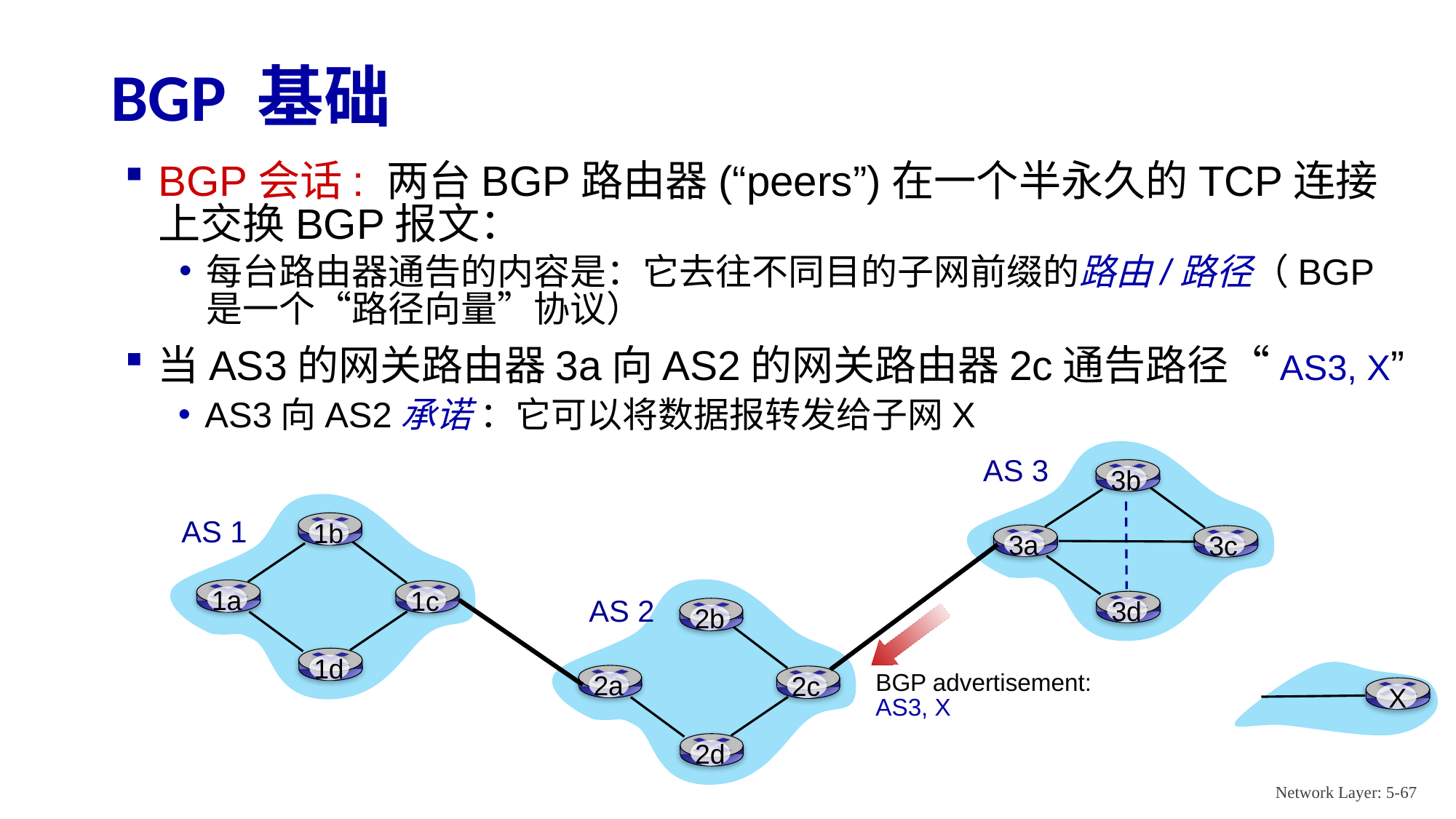

# BGP 基础
BGP会话: 两台BGP路由器(“peers”)在一个半永久的TCP连接上交换BGP报文：
每台路由器通告的内容是：它去往不同目的子网前缀的路由/路径（BGP是一个“路径向量”协议）
当AS3的网关路由器3a向AS2的网关路由器2c通告路径“AS3, X”
AS3向AS2承诺 ：它可以将数据报转发给子网X

AS 3
3b

3a

3c

3d

1b

1a

1c

1d

AS 1

2b

2a

2c

2d

AS 2

BGP advertisement:
AS3, X

  X

Network Layer: 5-67